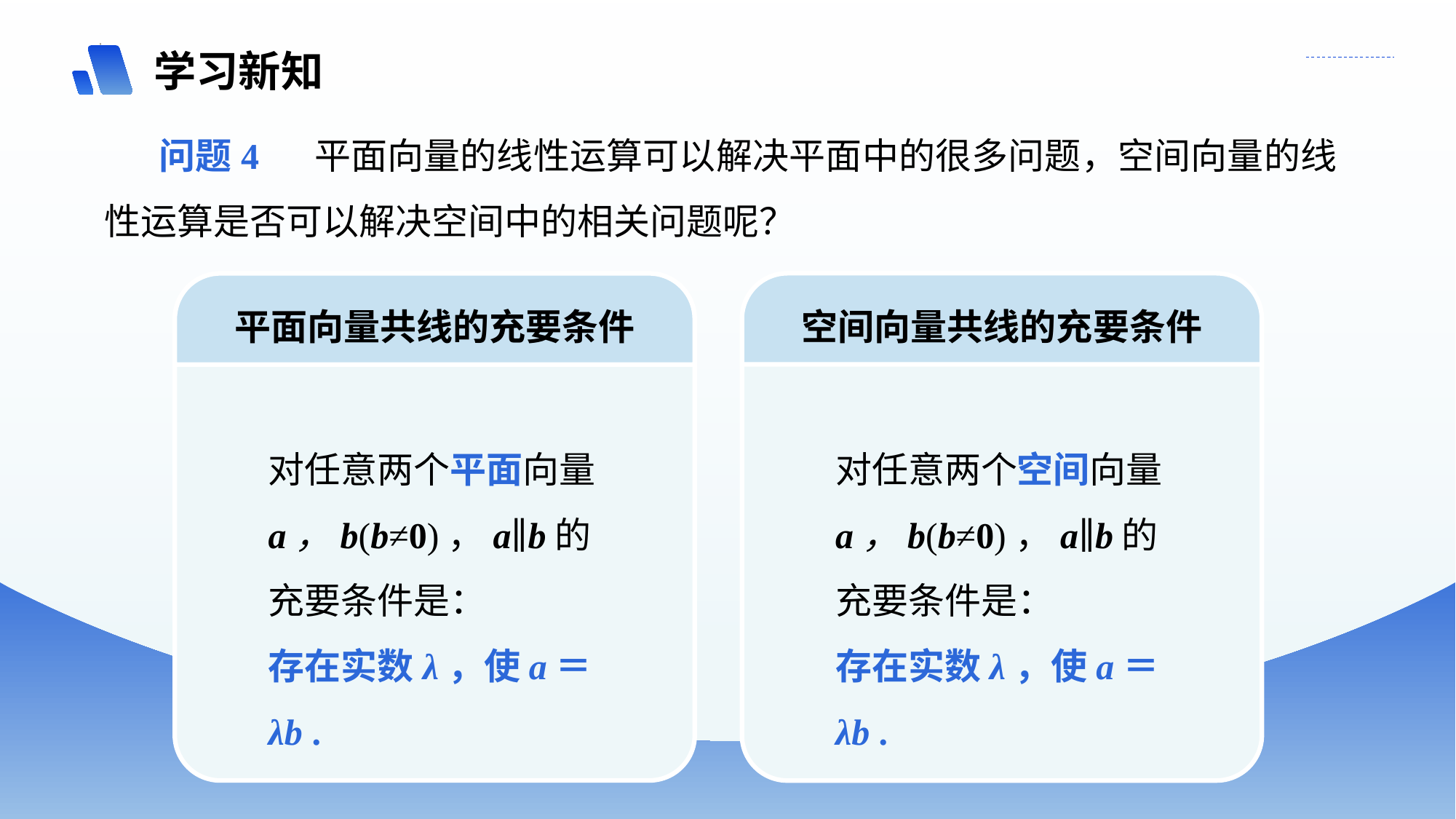

学习新知

问题4     平面向量的线性运算可以解决平面中的很多问题，空间向量的线性运算是否可以解决空间中的相关问题呢？

空间向量共线的充要条件

平面向量共线的充要条件
对任意两个平面向量 a，b(b≠0)，a∥b的充要条件是：
存在实数λ，使a＝λb .
对任意两个空间向量 a，b(b≠0)，a∥b的充要条件是：
存在实数λ，使a＝λb .